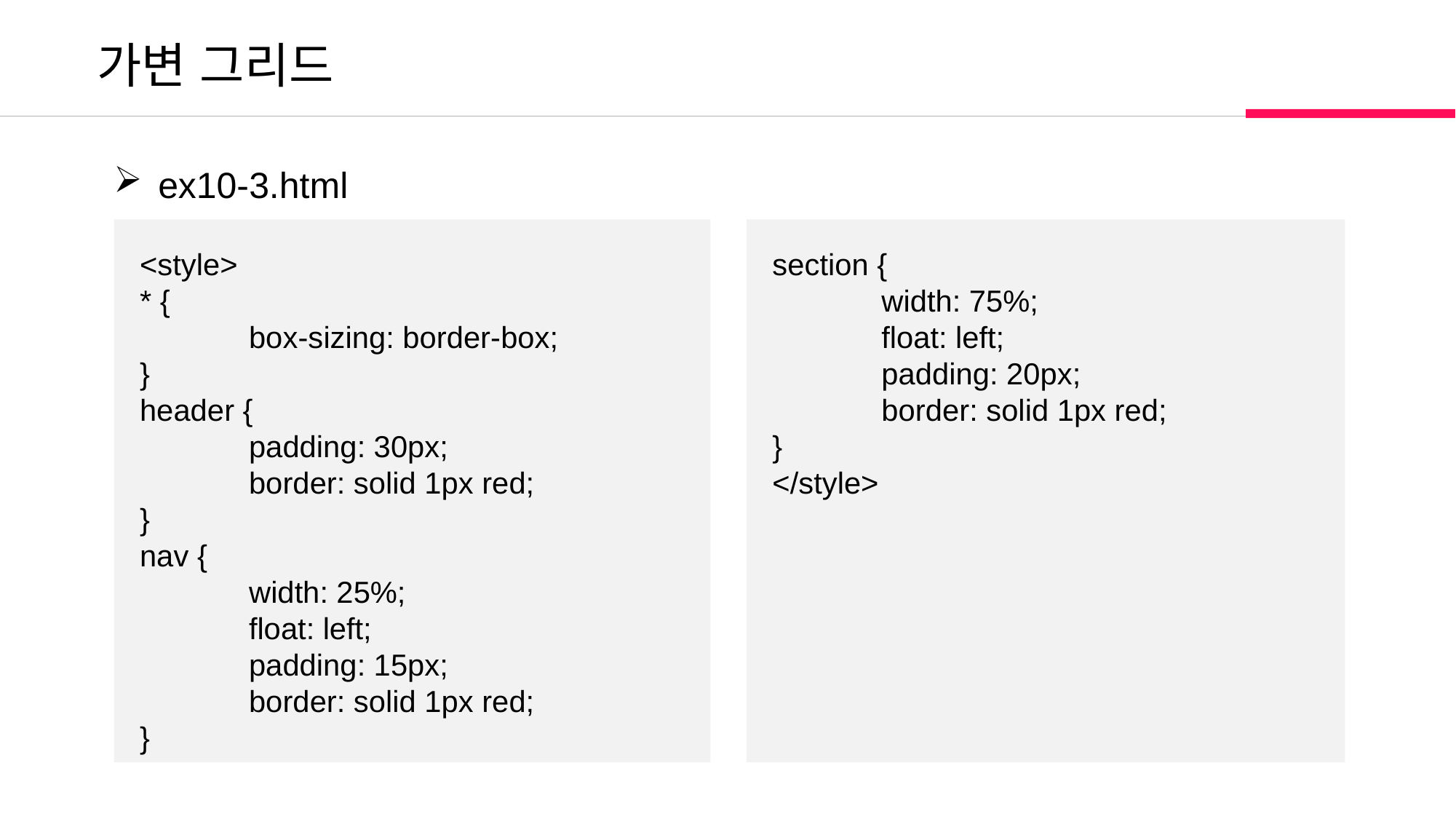

가변 그리드

 ex10-3.html
<style>
* {
	box-sizing: border-box;
}
header {
	padding: 30px;
	border: solid 1px red;
}
nav {
	width: 25%;
	float: left;
	padding: 15px;
	border: solid 1px red;
}
section {
	width: 75%;
	float: left;
	padding: 20px;
	border: solid 1px red;
}
</style>